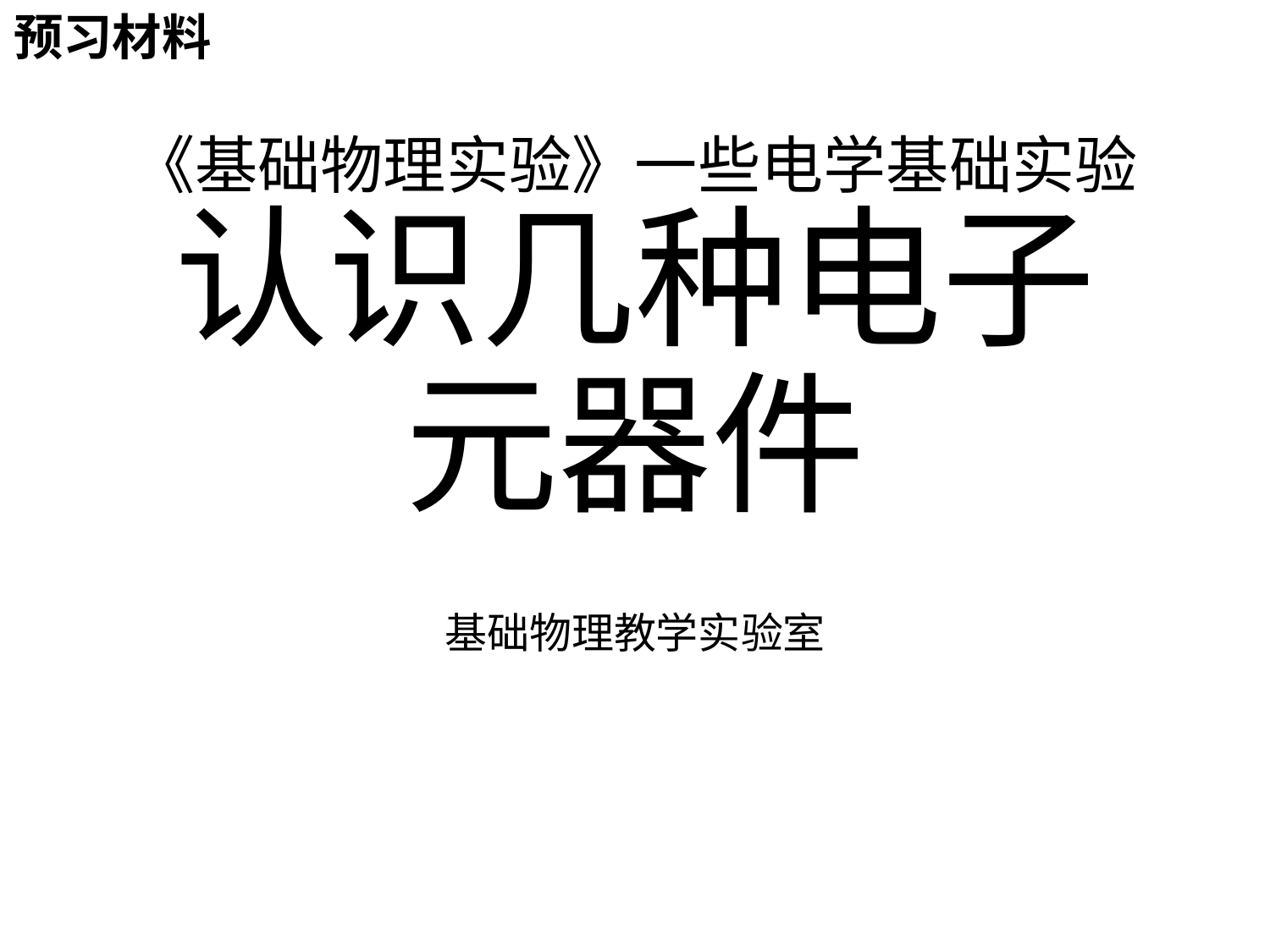

预习材料
# 《基础物理实验》一些电学基础实验 认识几种电子元器件
基础物理教学实验室